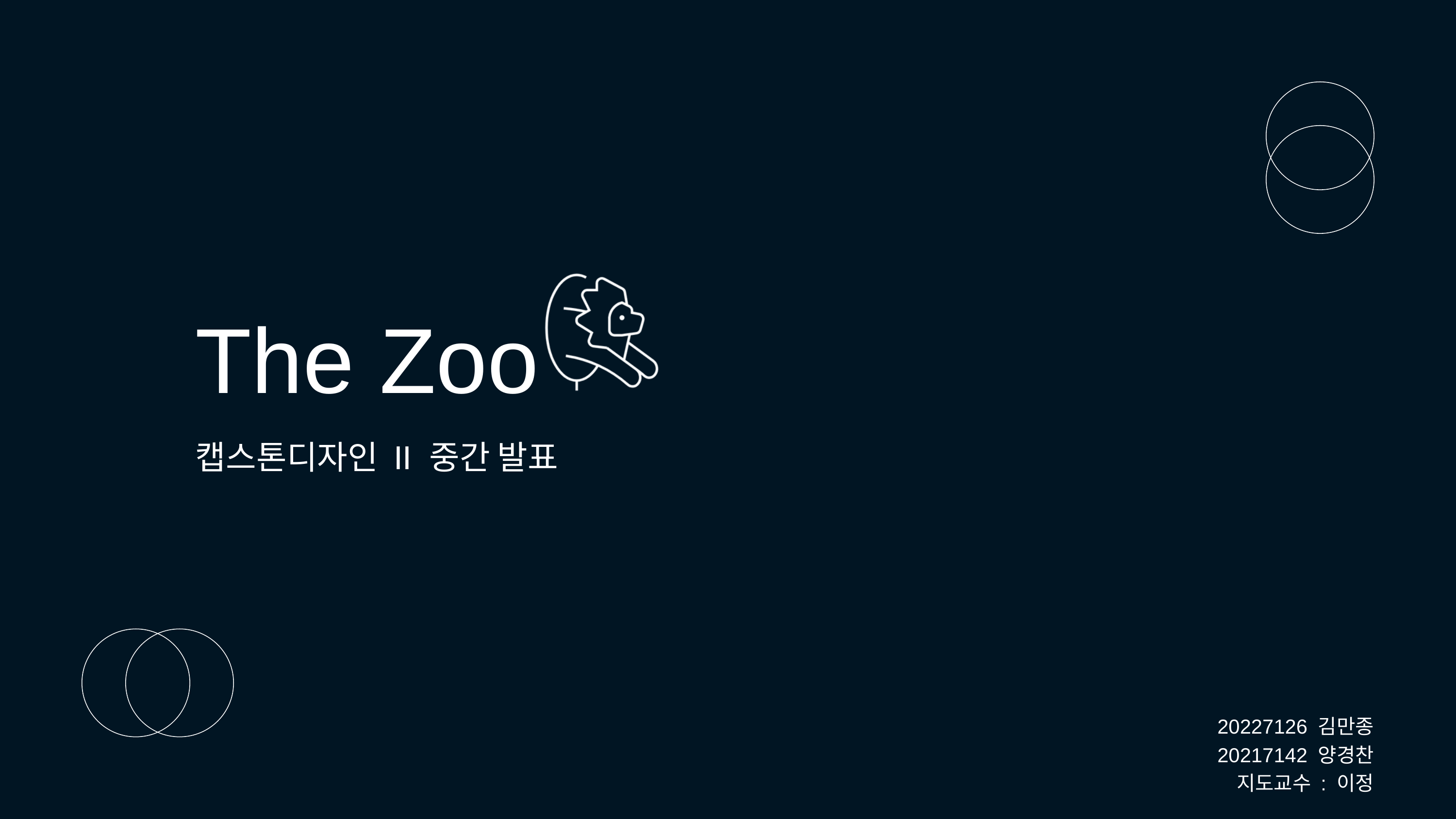

The Zoo
캡스톤디자인 II 중간 발표

20227126 김만종
20217142 양경찬
지도교수 : 이정